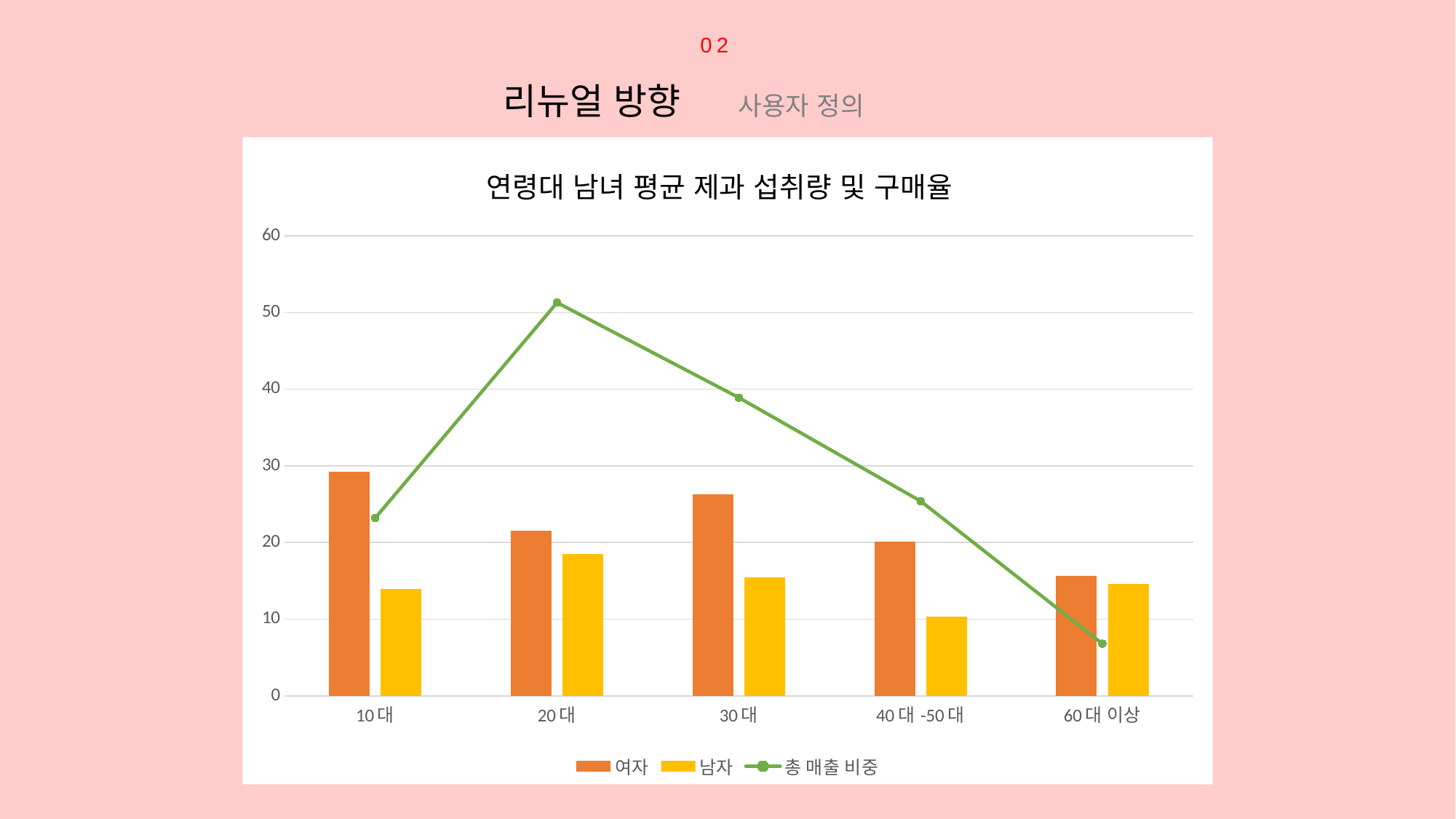

02
리뉴얼 방향
사용자 정의

### Chart: 연령대 남녀 평균 제과 섭취량 및 구매율

| Category | 여자 | 남자 | 총 매출 비중 |
|---|---|---|---|
| 10대 | 29.2 | 13.9 | 23.2 |
| 20대 | 21.5 | 18.5 | 51.3 |
| 30대 | 26.3 | 15.5 | 38.9 |
| 40대-50대 | 20.1 | 10.3 | 25.4 |
| 60대 이상 | 15.6 | 14.6 | 6.8 |